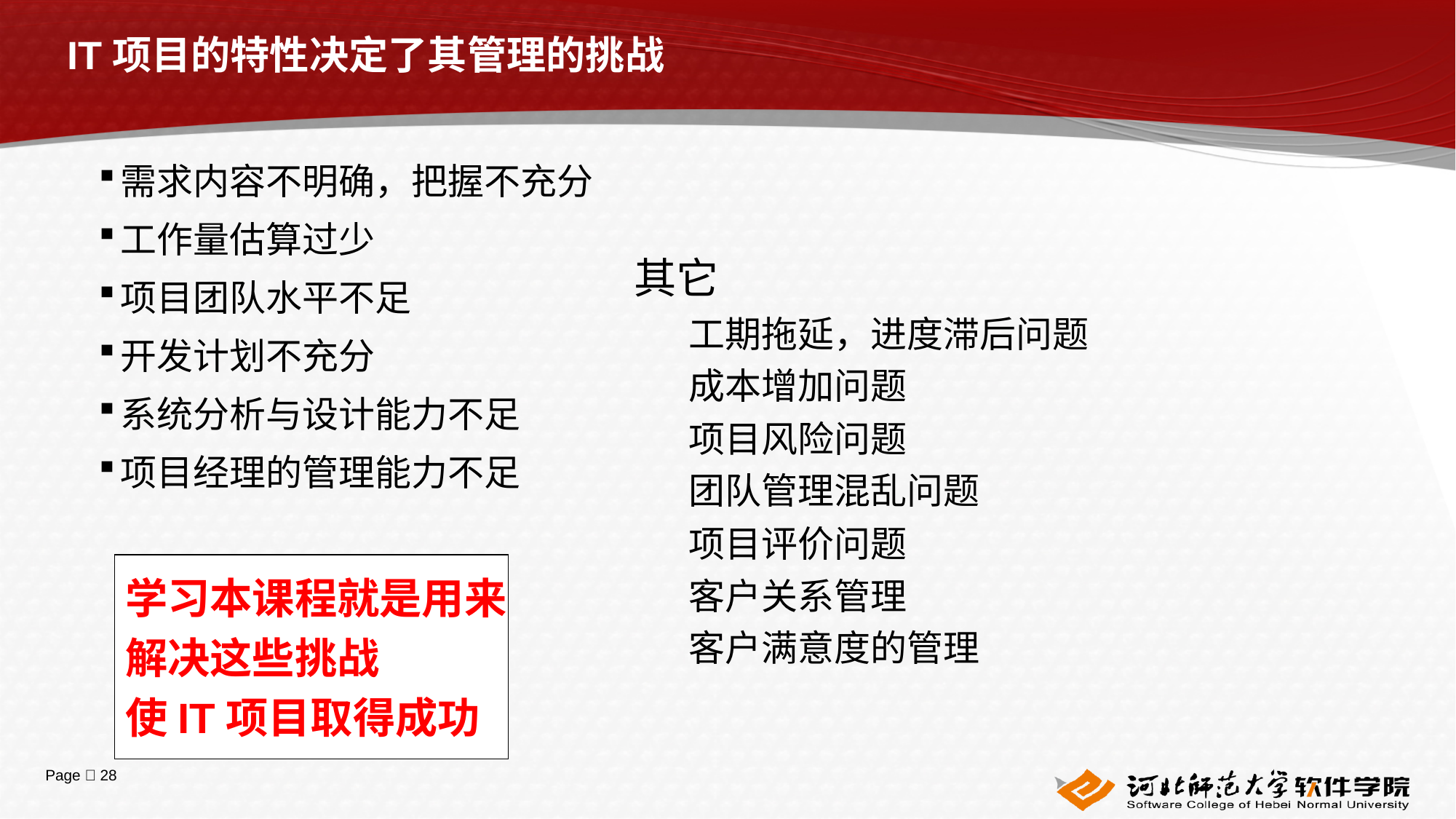

# IT项目的特性决定了其管理的挑战
需求内容不明确，把握不充分
工作量估算过少
项目团队水平不足
开发计划不充分
系统分析与设计能力不足
项目经理的管理能力不足

其它
工期拖延，进度滞后问题
成本增加问题
项目风险问题
团队管理混乱问题
项目评价问题
客户关系管理
客户满意度的管理
学习本课程就是用来
解决这些挑战
使IT项目取得成功